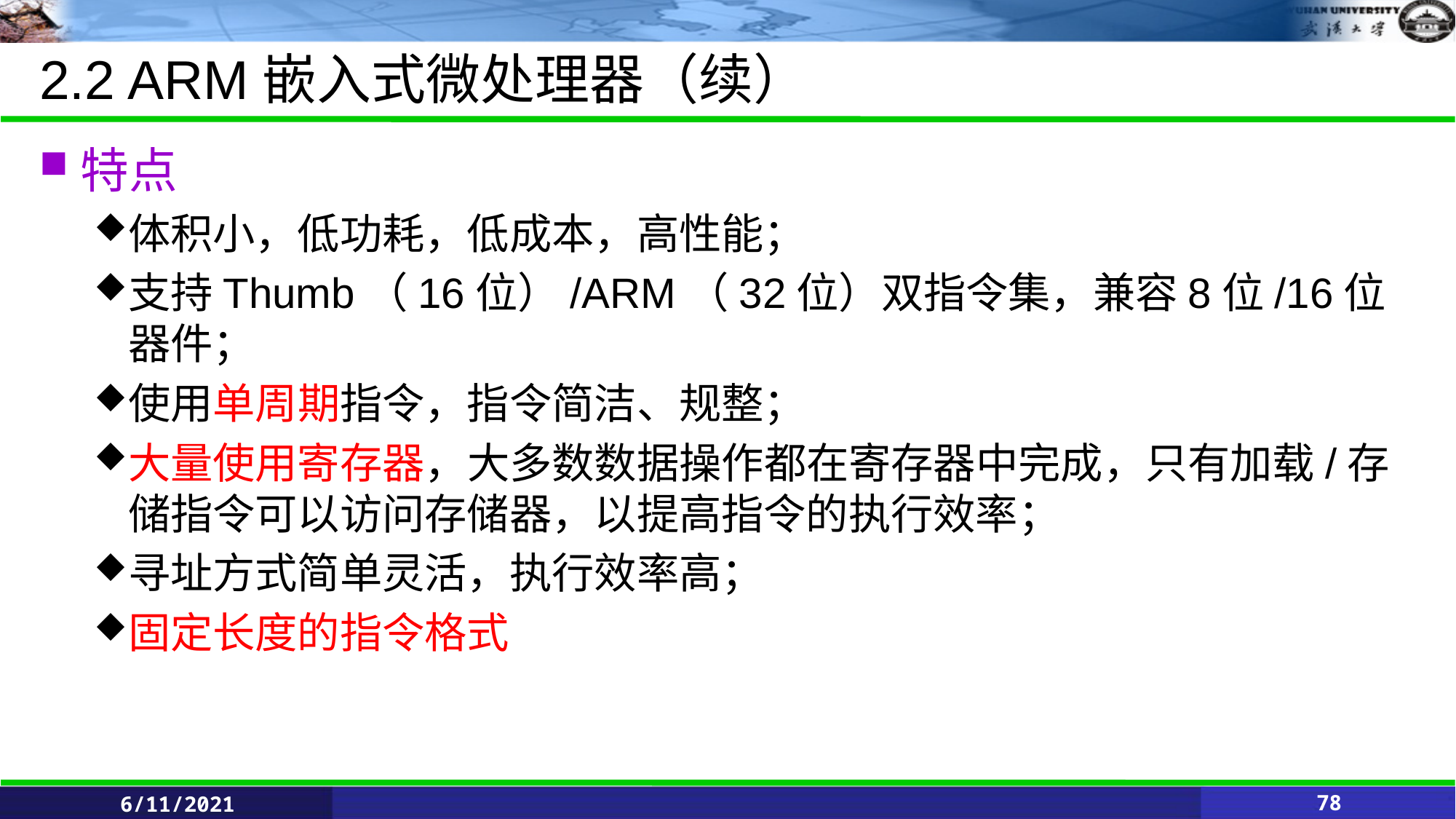

# 2.2 ARM嵌入式微处理器（续）
特点
体积小，低功耗，低成本，高性能；
支持Thumb（16位）/ARM（32位）双指令集，兼容8位/16位器件；
使用单周期指令，指令简洁、规整；
大量使用寄存器，大多数数据操作都在寄存器中完成，只有加载/存储指令可以访问存储器，以提高指令的执行效率；
寻址方式简单灵活，执行效率高；
固定长度的指令格式
6/11/2021

78